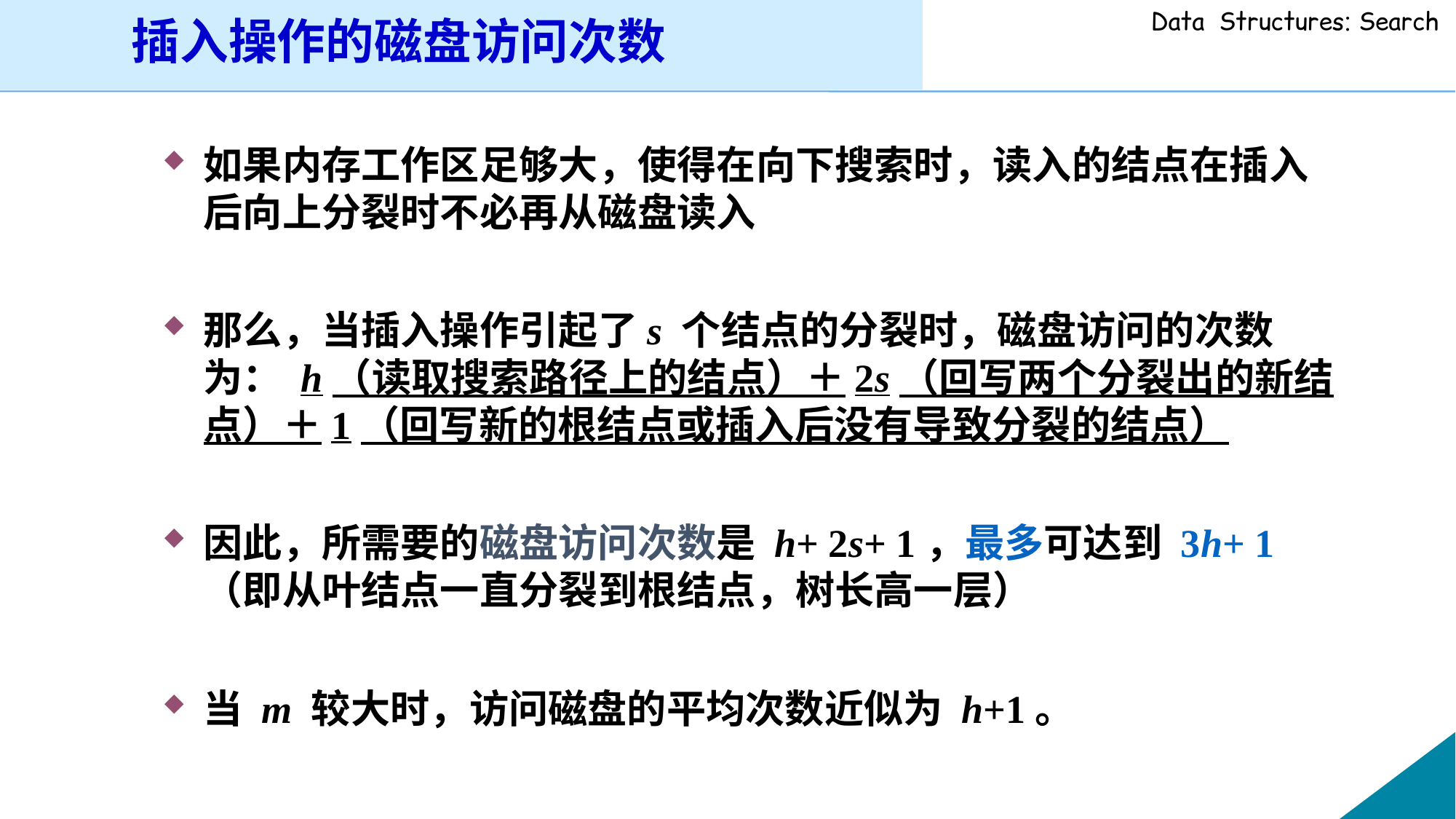

插入操作的磁盘访问次数
如果内存工作区足够大，使得在向下搜索时，读入的结点在插入后向上分裂时不必再从磁盘读入

那么，当插入操作引起了s 个结点的分裂时，磁盘访问的次数为： h（读取搜索路径上的结点）＋2s（回写两个分裂出的新结点）＋1（回写新的根结点或插入后没有导致分裂的结点）

因此，所需要的磁盘访问次数是 h+ 2s+ 1，最多可达到 3h+ 1（即从叶结点一直分裂到根结点，树长高一层）

当 m 较大时，访问磁盘的平均次数近似为 h+1。